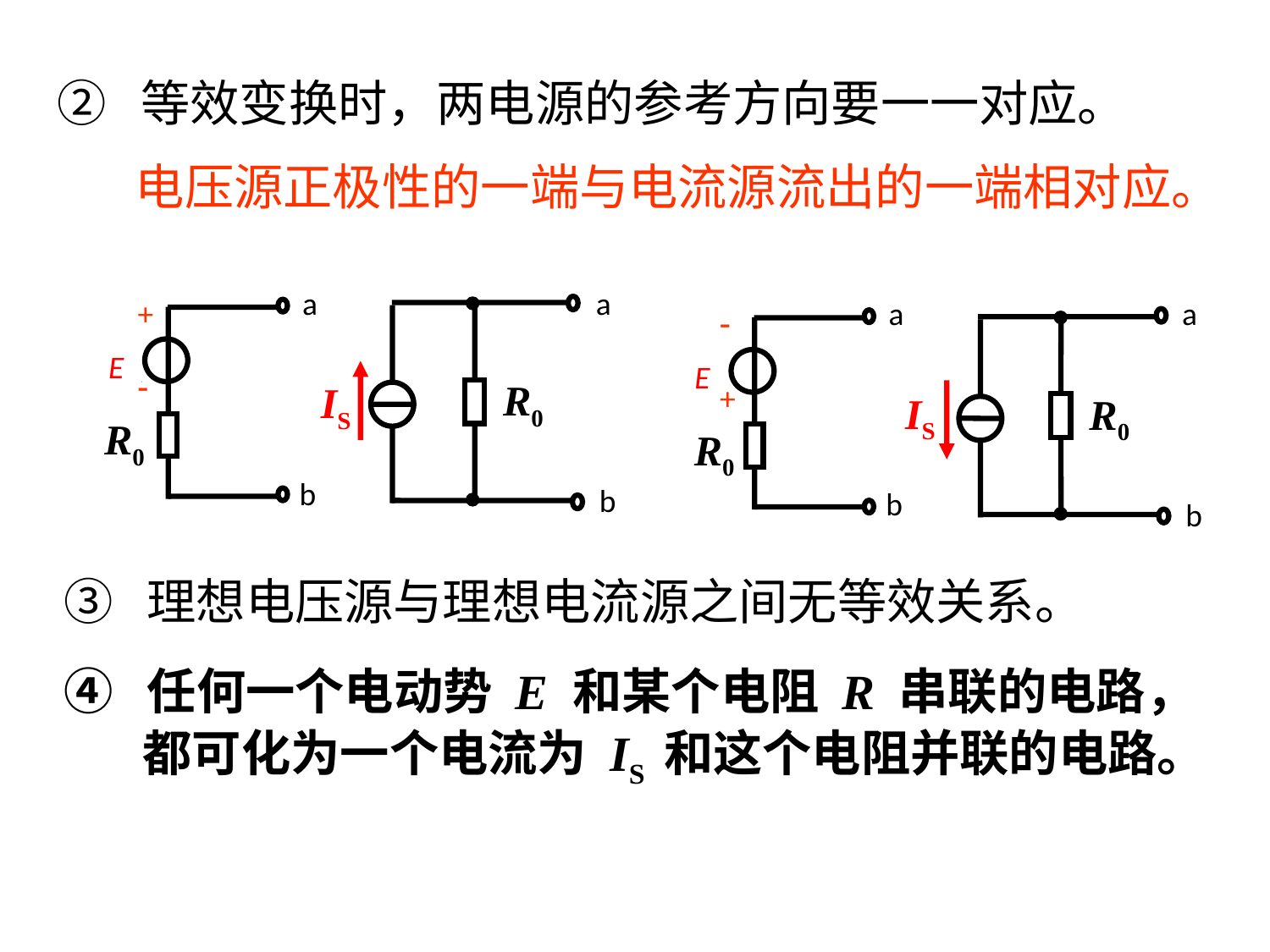

②  等效变换时，两电源的参考方向要一一对应。
      电压源正极性的一端与电流源流出的一端相对应。
a
a
+

E

−
R0
IS

R0

b
b

a
a
−

E

+

IS
R0

R0

b
b

③  理想电压源与理想电流源之间无等效关系。
④  任何一个电动势 E 和某个电阻 R 串联的电路，
      都可化为一个电流为 IS 和这个电阻并联的电路。